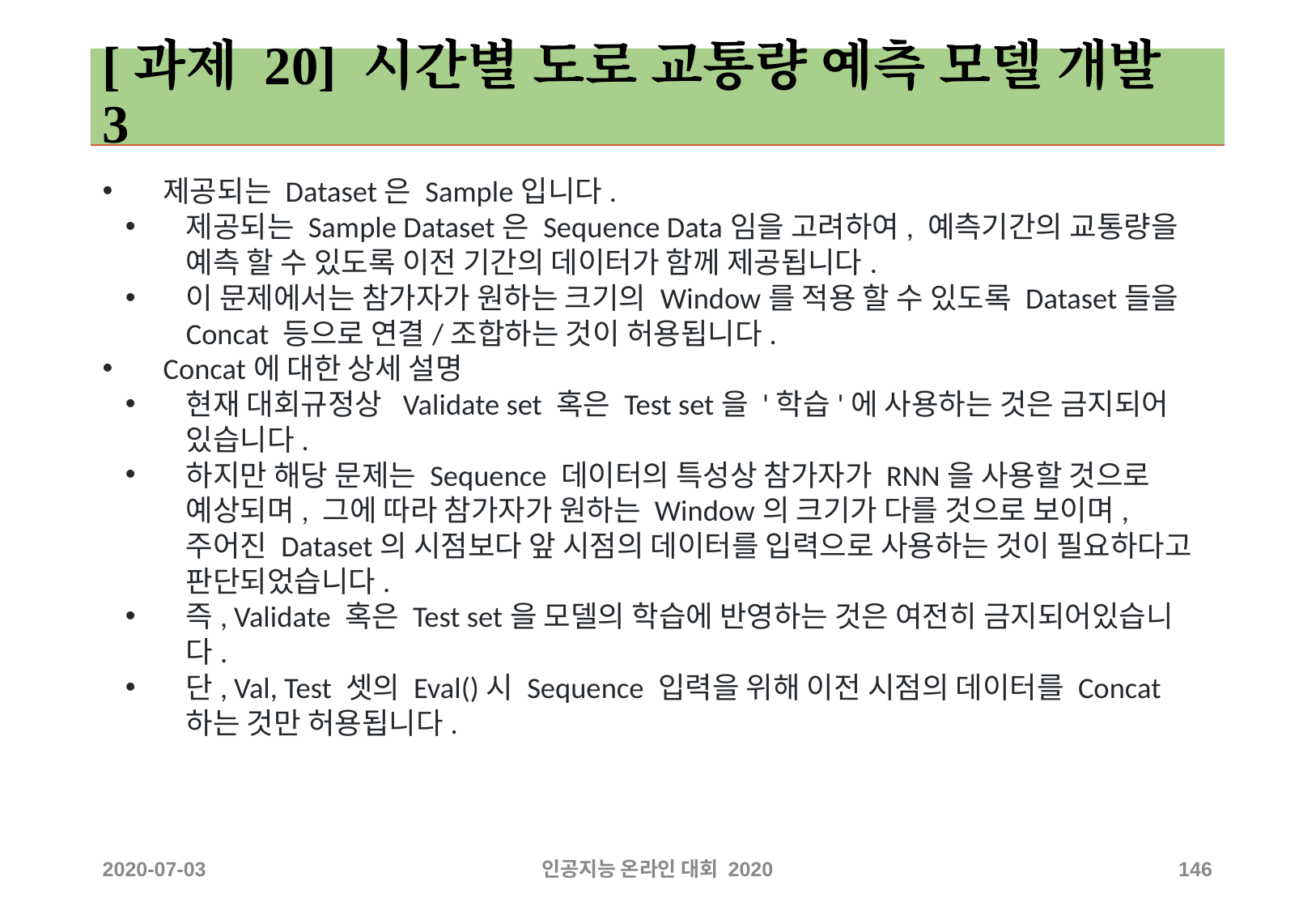

# [과제 20] 시간별 도로 교통량 예측 모델 개발 3
제공되는 Dataset은 Sample입니다.
제공되는 Sample Dataset은 Sequence Data임을 고려하여, 예측기간의 교통량을 예측 할 수 있도록 이전 기간의 데이터가 함께 제공됩니다.
이 문제에서는 참가자가 원하는 크기의 Window를 적용 할 수 있도록 Dataset들을 Concat 등으로 연결/조합하는 것이 허용됩니다.
Concat에 대한 상세 설명
현재 대회규정상  Validate set 혹은 Test set을 '학습'에 사용하는 것은 금지되어 있습니다.
하지만 해당 문제는 Sequence 데이터의 특성상 참가자가 RNN을 사용할 것으로 예상되며, 그에 따라 참가자가 원하는 Window의 크기가 다를 것으로 보이며, 주어진 Dataset의 시점보다 앞 시점의 데이터를 입력으로 사용하는 것이 필요하다고 판단되었습니다.
즉, Validate 혹은 Test set을 모델의 학습에 반영하는 것은 여전히 금지되어있습니다.
단, Val, Test 셋의 Eval()시 Sequence 입력을 위해 이전 시점의 데이터를 Concat하는 것만 허용됩니다.

2020-07-03
인공지능 온라인 대회 2020
146